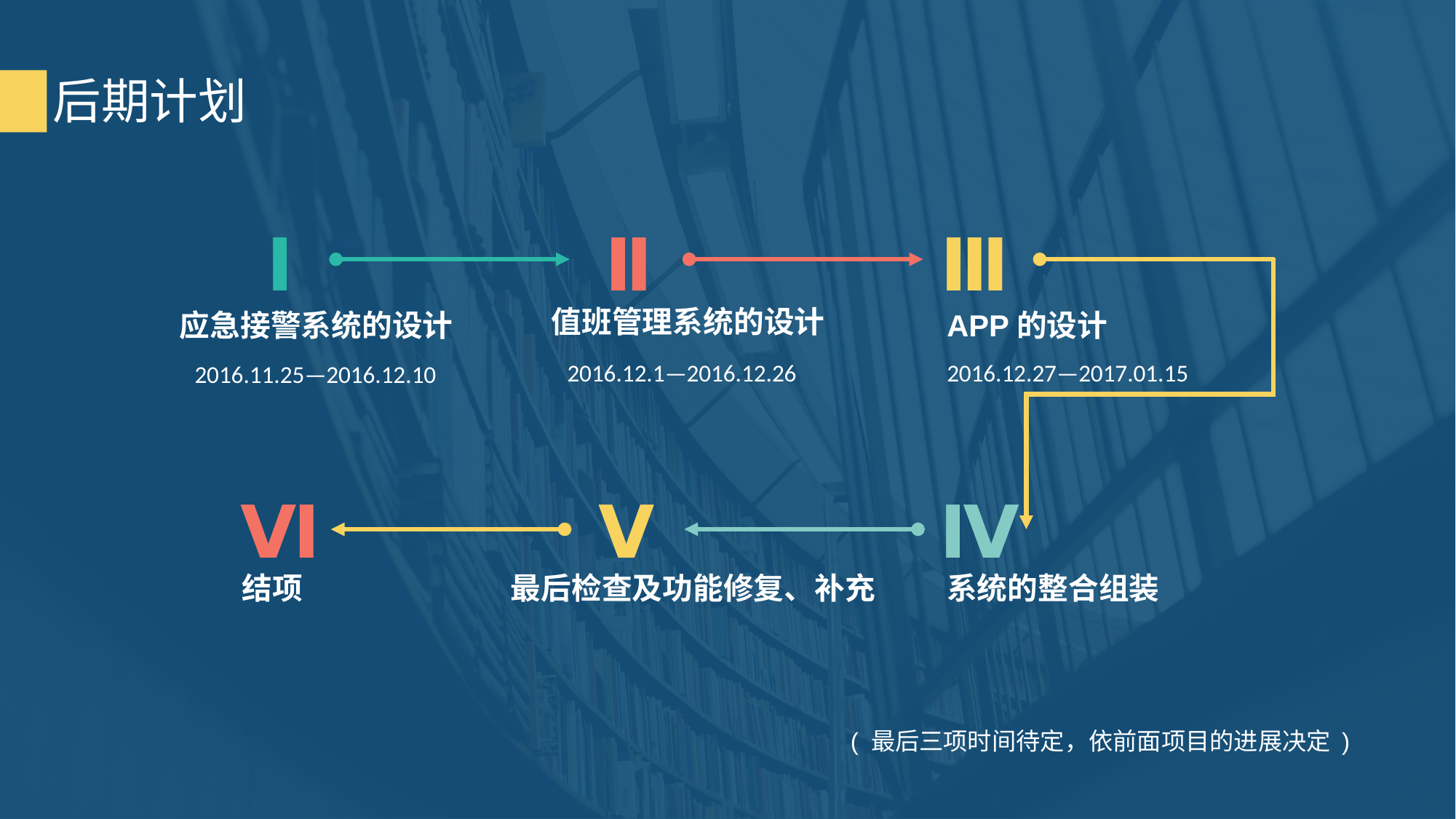

后期计划
Ⅰ
Ⅱ
Ⅲ
值班管理系统的设计
应急接警系统的设计
APP的设计
2016.12.1—2016.12.26
2016.12.27—2017.01.15
2016.11.25—2016.12.10
Ⅵ
Ⅴ
Ⅳ
结项
最后检查及功能修复、补充
系统的整合组装
( 最后三项时间待定，依前面项目的进展决定 )